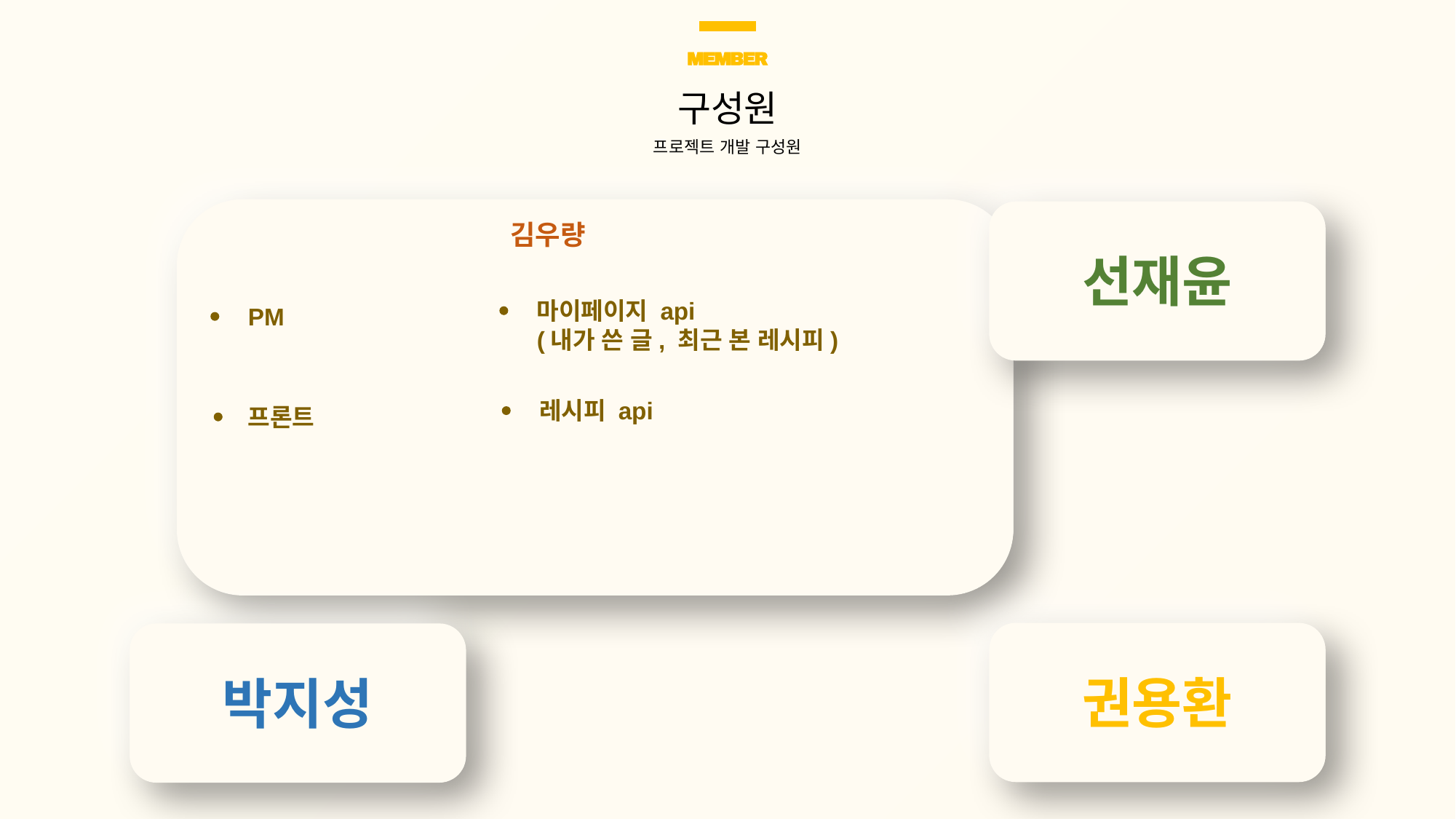

MEMBER
구성원
프로젝트 개발 구성원

김우량
선재윤
마이페이지 api
(내가 쓴 글, 최근 본 레시피)

PM

레시피 api

프론트

권용환
박지성